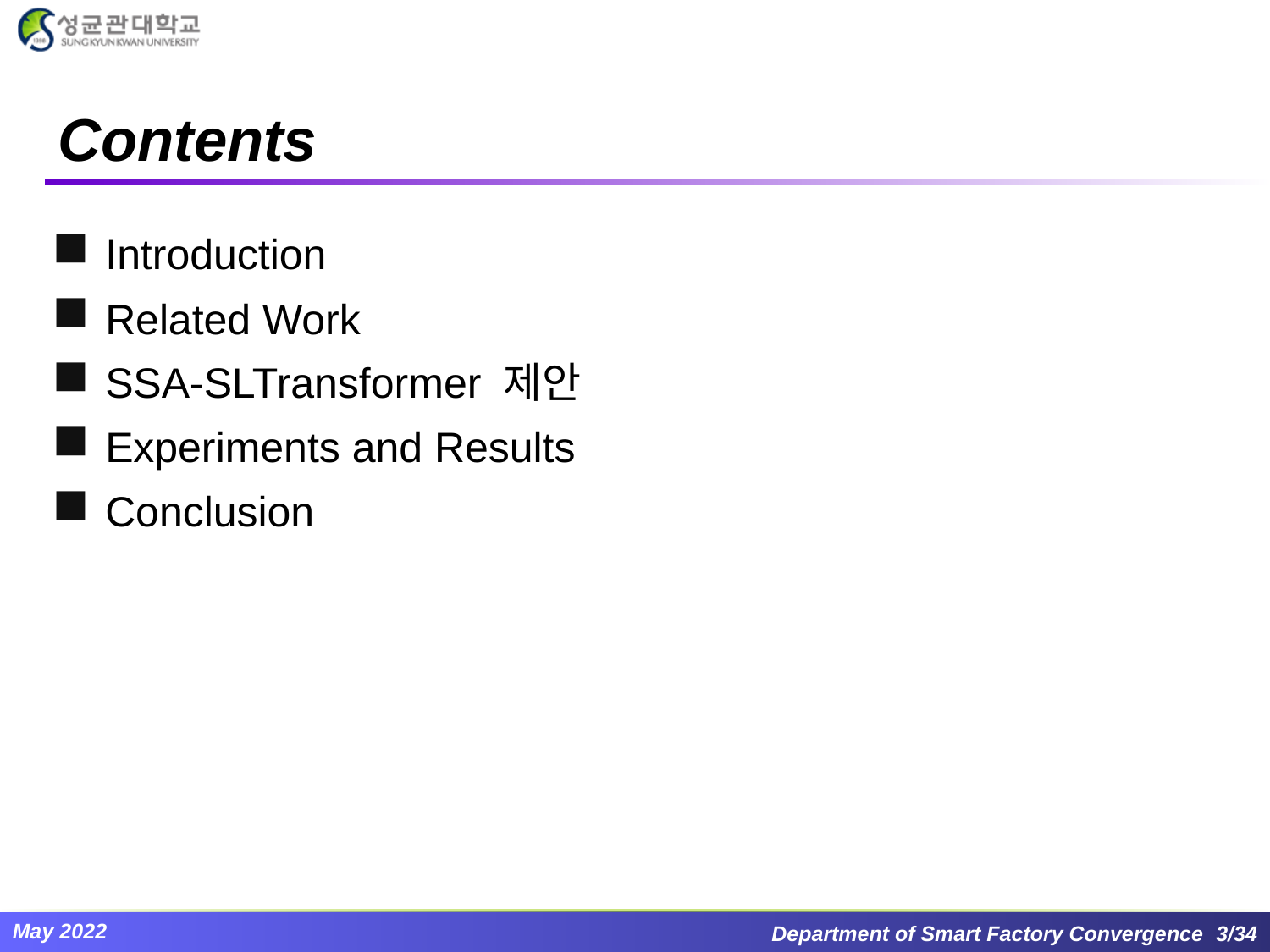

# Contents
Introduction
Related Work
SSA-SLTransformer 제안
Experiments and Results
Conclusion